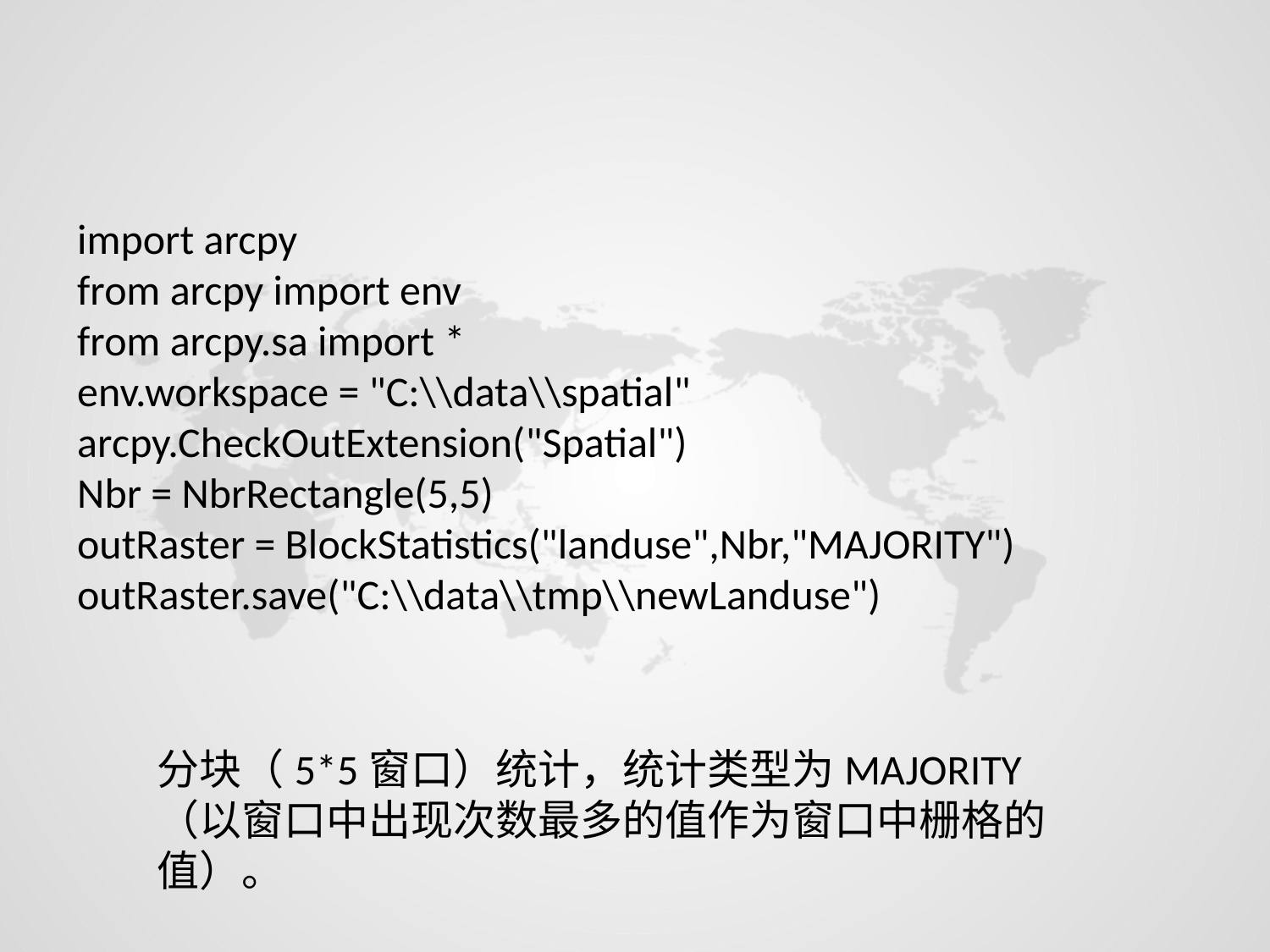

import arcpy
from arcpy import env
from arcpy.sa import *
env.workspace = "C:\\data\\spatial"
arcpy.CheckOutExtension("Spatial")
Nbr = NbrRectangle(5,5)
outRaster = BlockStatistics("landuse",Nbr,"MAJORITY")
outRaster.save("C:\\data\\tmp\\newLanduse")
分块（5*5窗口）统计，统计类型为MAJORITY（以窗口中出现次数最多的值作为窗口中栅格的值）。